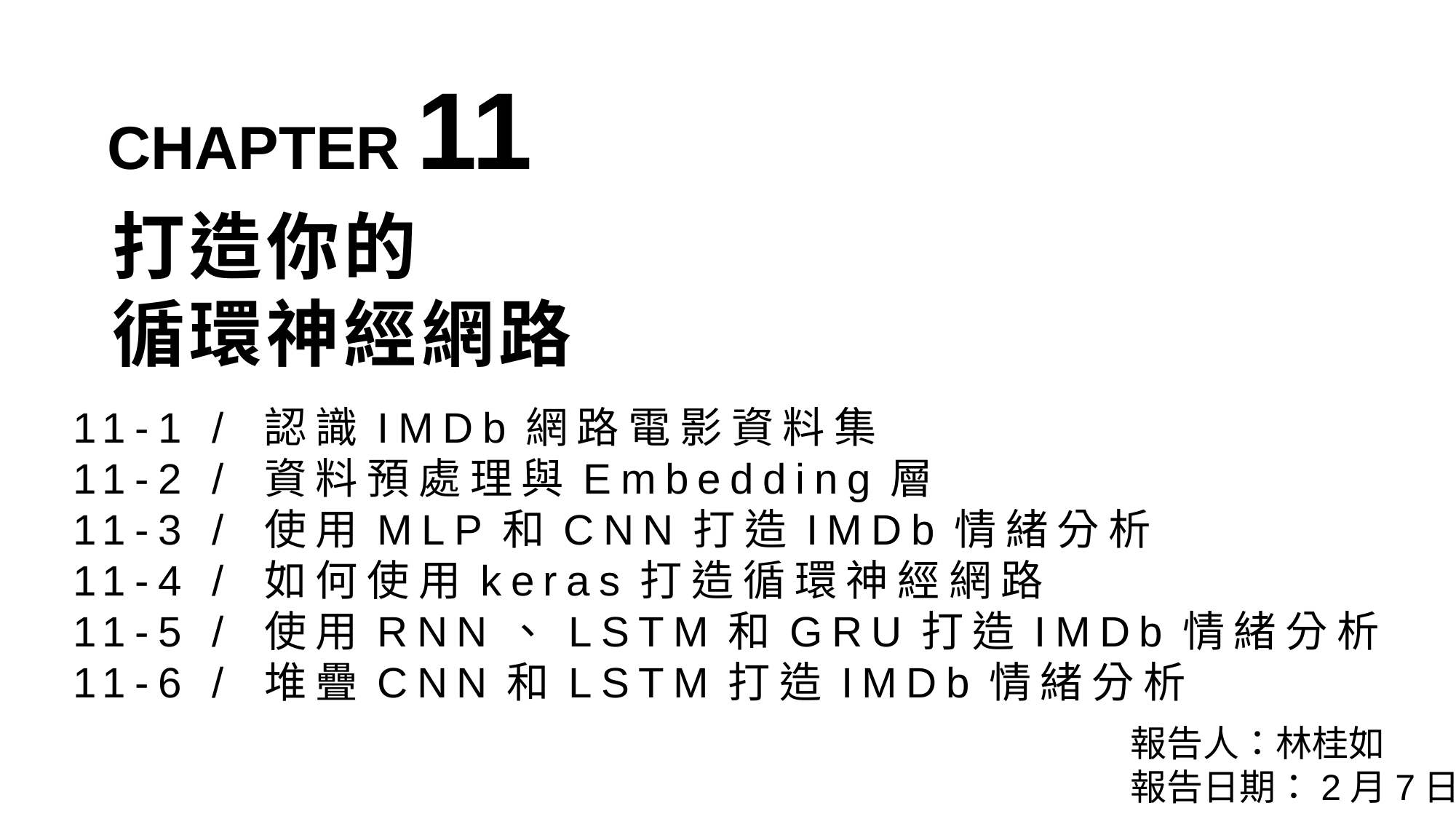

CHAPTER 11
打造你的
循環神經網路
11-1 / 認識IMDb網路電影資料集
11-2 / 資料預處理與Embedding層
11-3 / 使用MLP和CNN打造IMDb情緒分析
11-4 / 如何使用keras打造循環神經網路
11-5 / 使用RNN、LSTM和GRU打造IMDb情緒分析
11-6 / 堆疊CNN和LSTM打造IMDb情緒分析
報告人：林桂如
報告日期：2月7日